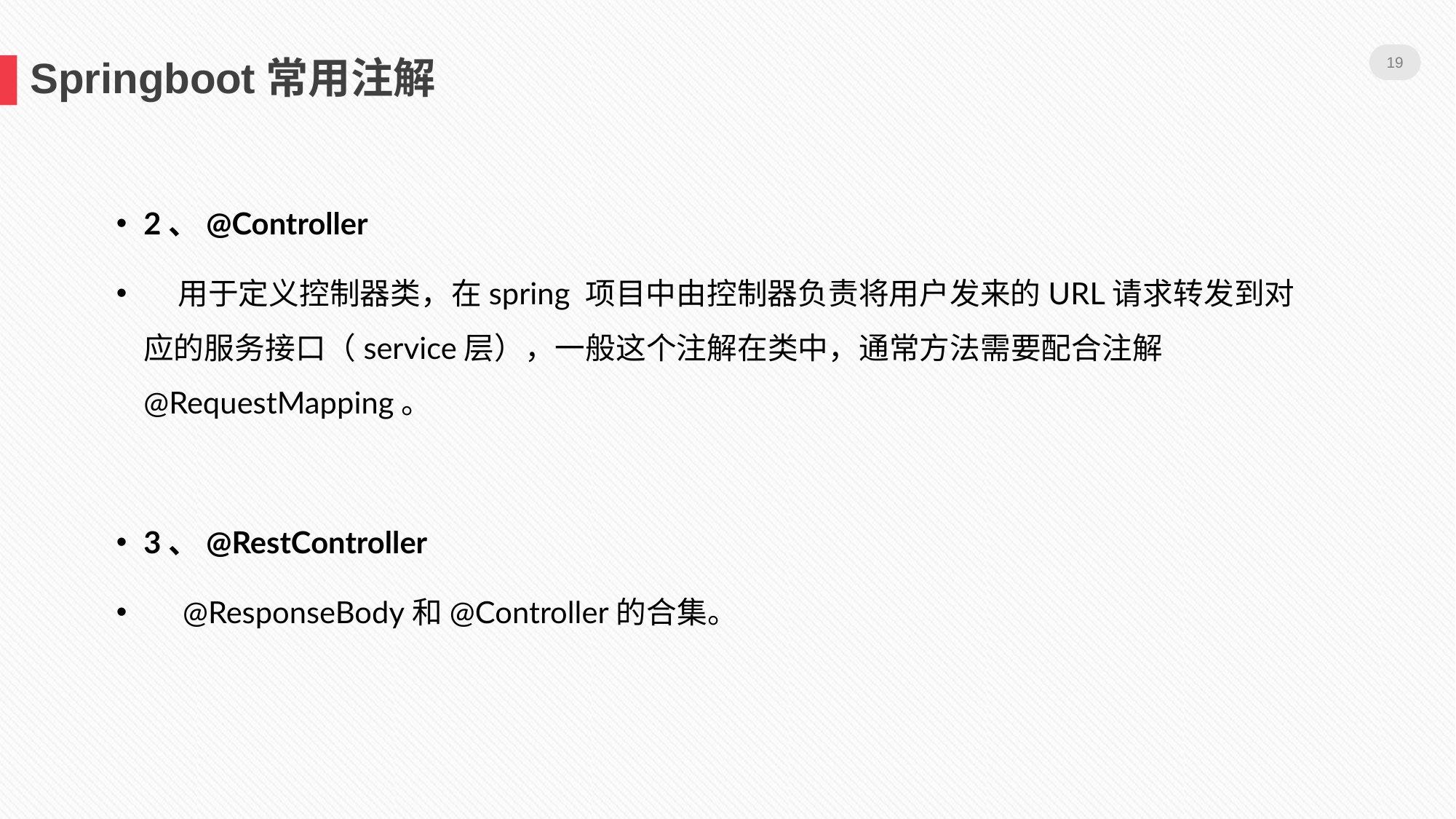

19
Springboot常用注解
2、@Controller
    用于定义控制器类，在spring 项目中由控制器负责将用户发来的URL请求转发到对应的服务接口（service层），一般这个注解在类中，通常方法需要配合注解@RequestMapping。

3、@RestController
     @ResponseBody和@Controller的合集。